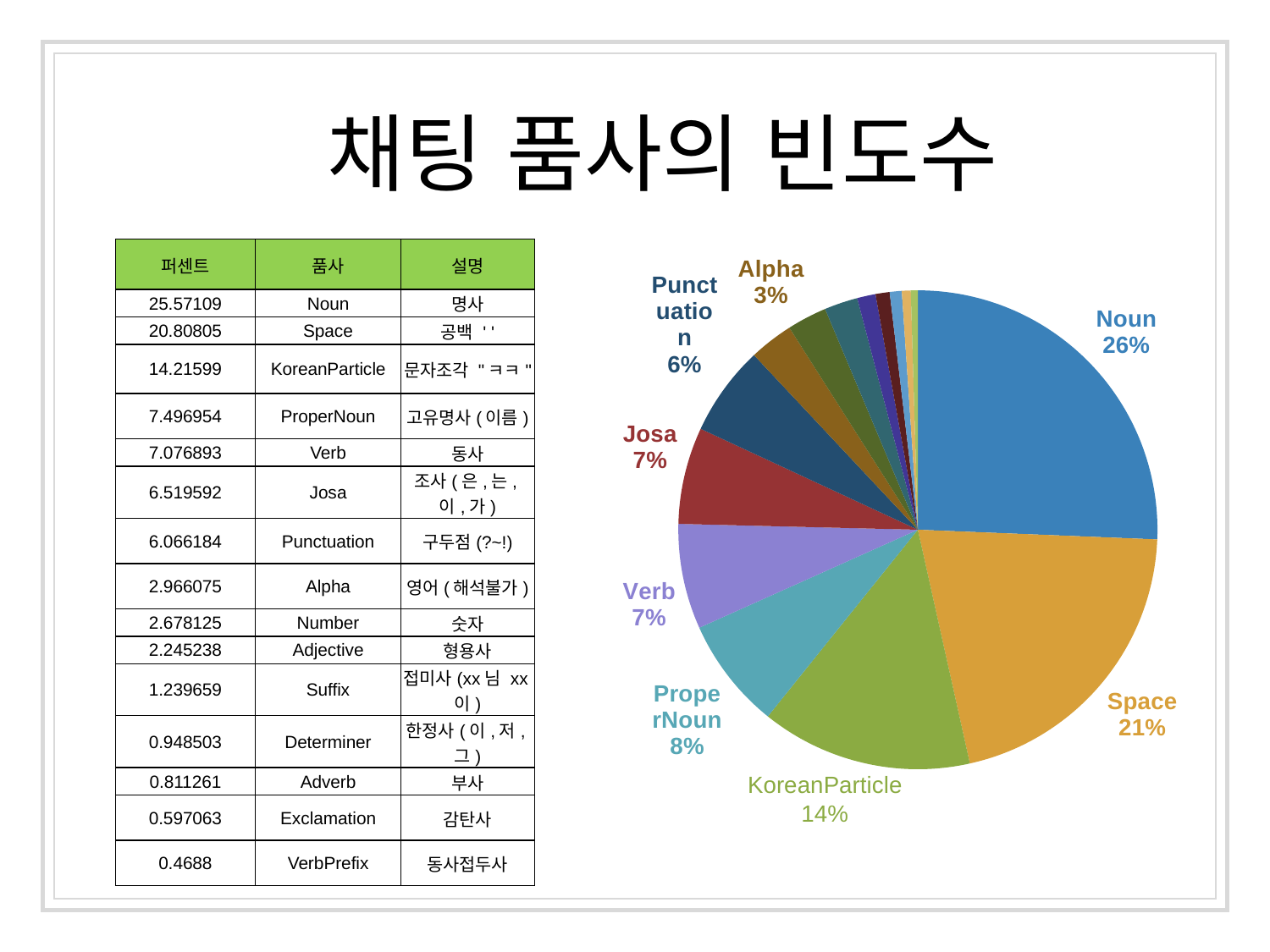

채팅 품사의 빈도수

### Chart

| Category | 품사 |
|---|---|
| Noun | 25.57108959 |
| Space | 20.8080549 |
| KoreanParticle | 14.21599436 |
| ProperNoun | 7.496953761 |
| Verb | 7.076893478 |
| Josa | 6.519592125 |
| Punctuation | 6.066183544 |
| Alpha | 2.966074521 |
| Number | 2.6781248 |
| Adjective | 2.245238248 |
| Suffix | 1.239658821 |
| Determiner | 0.948502533 |
| Adverb | 0.811261463 |
| Exclamation | 0.597062785 |
| VerbPrefix | 0.468800103 |
| 퍼센트 | 품사 | 설명 |
| --- | --- | --- |
| 25.57109 | Noun | 명사 |
| 20.80805 | Space | 공백 ' ' |
| 14.21599 | KoreanParticle | 문자조각 "ㅋㅋ" |
| 7.496954 | ProperNoun | 고유명사(이름) |
| 7.076893 | Verb | 동사 |
| 6.519592 | Josa | 조사(은,는,이,가) |
| 6.066184 | Punctuation | 구두점(?~!) |
| 2.966075 | Alpha | 영어(해석불가) |
| 2.678125 | Number | 숫자 |
| 2.245238 | Adjective | 형용사 |
| 1.239659 | Suffix | 접미사(xx님 xx이) |
| 0.948503 | Determiner | 한정사(이,저,그) |
| 0.811261 | Adverb | 부사 |
| 0.597063 | Exclamation | 감탄사 |
| 0.4688 | VerbPrefix | 동사접두사 |
KoreanParticle
14%